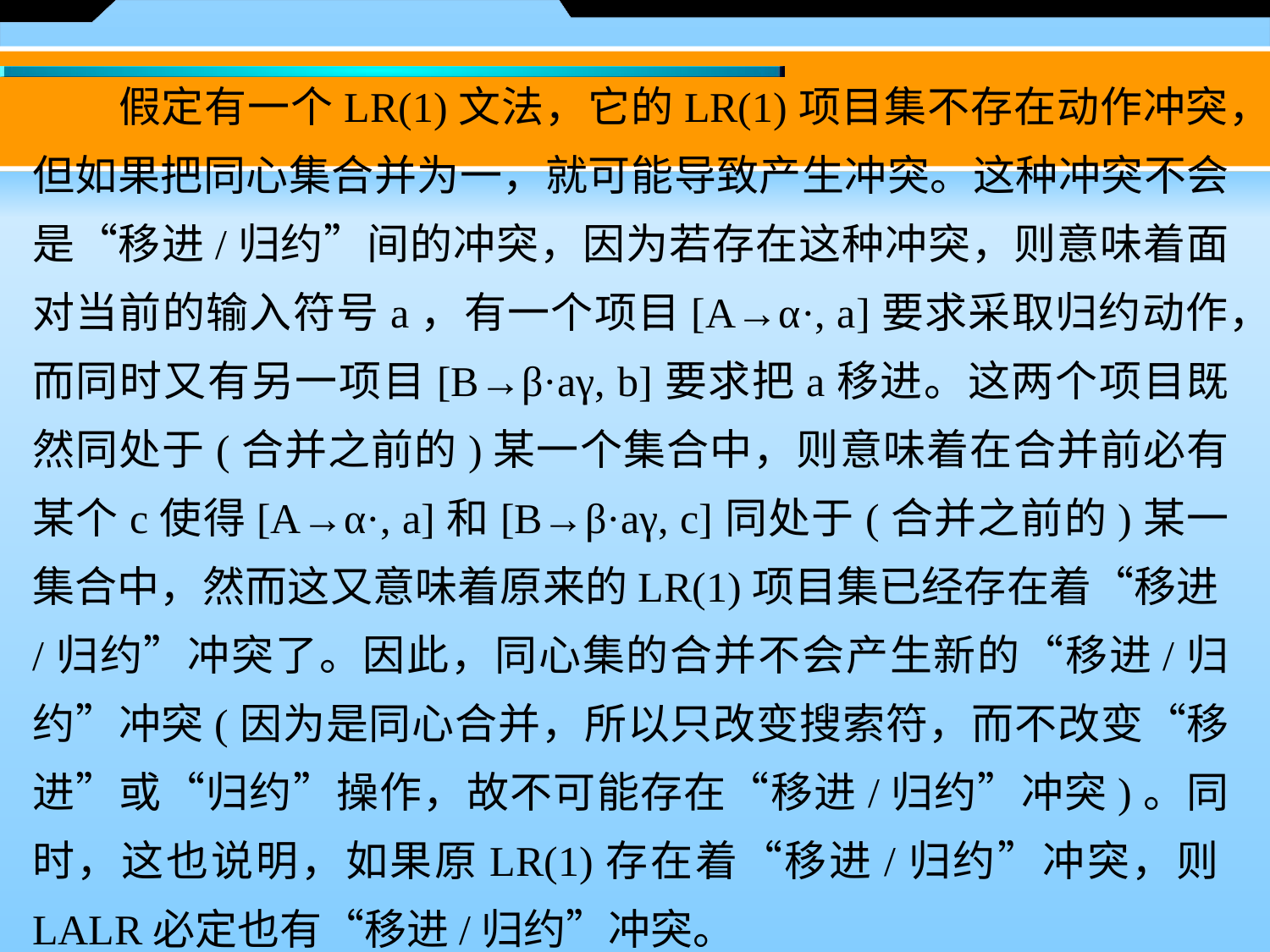

假定有一个LR(1)文法，它的LR(1)项目集不存在动作冲突，但如果把同心集合并为一，就可能导致产生冲突。这种冲突不会是“移进/归约”间的冲突，因为若存在这种冲突，则意味着面对当前的输入符号a，有一个项目[A→α·, a]要求采取归约动作，而同时又有另一项目[B→β·aγ, b]要求把a移进。这两个项目既然同处于(合并之前的)某一个集合中，则意味着在合并前必有某个c使得[A→α·, a]和[B→β·aγ, c]同处于(合并之前的)某一集合中，然而这又意味着原来的LR(1)项目集已经存在着“移进/归约”冲突了。因此，同心集的合并不会产生新的“移进/归约”冲突(因为是同心合并，所以只改变搜索符，而不改变“移进”或“归约”操作，故不可能存在“移进/归约”冲突)。同时，这也说明，如果原LR(1)存在着“移进/归约”冲突，则LALR必定也有“移进/归约”冲突。